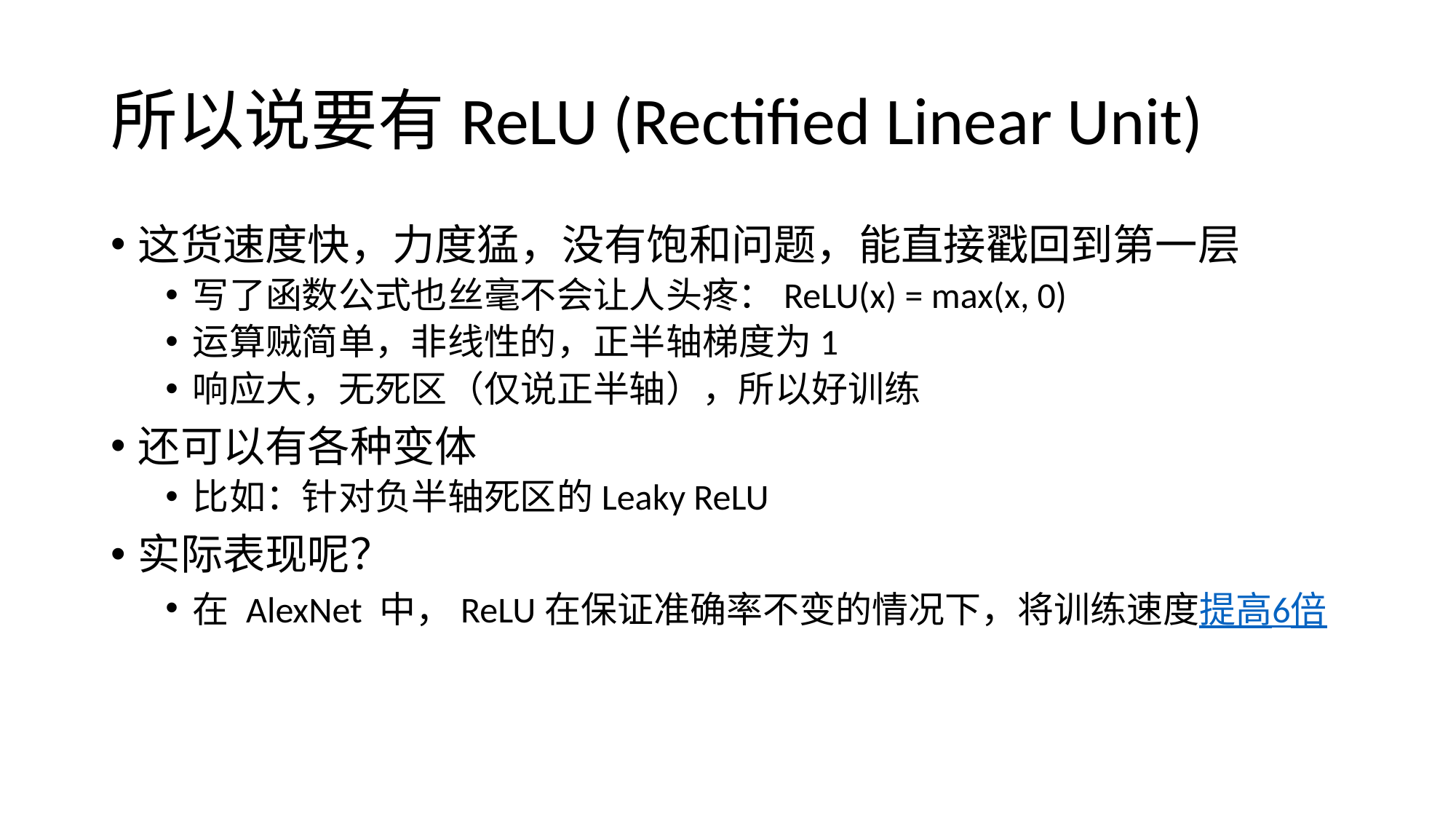

# 所以说要有ReLU (Rectified Linear Unit)
这货速度快，力度猛，没有饱和问题，能直接戳回到第一层
写了函数公式也丝毫不会让人头疼：ReLU(x) = max(x, 0)
运算贼简单，非线性的，正半轴梯度为1
响应大，无死区（仅说正半轴），所以好训练
还可以有各种变体
比如：针对负半轴死区的Leaky ReLU
实际表现呢？
在 AlexNet 中，ReLU在保证准确率不变的情况下，将训练速度提高6倍